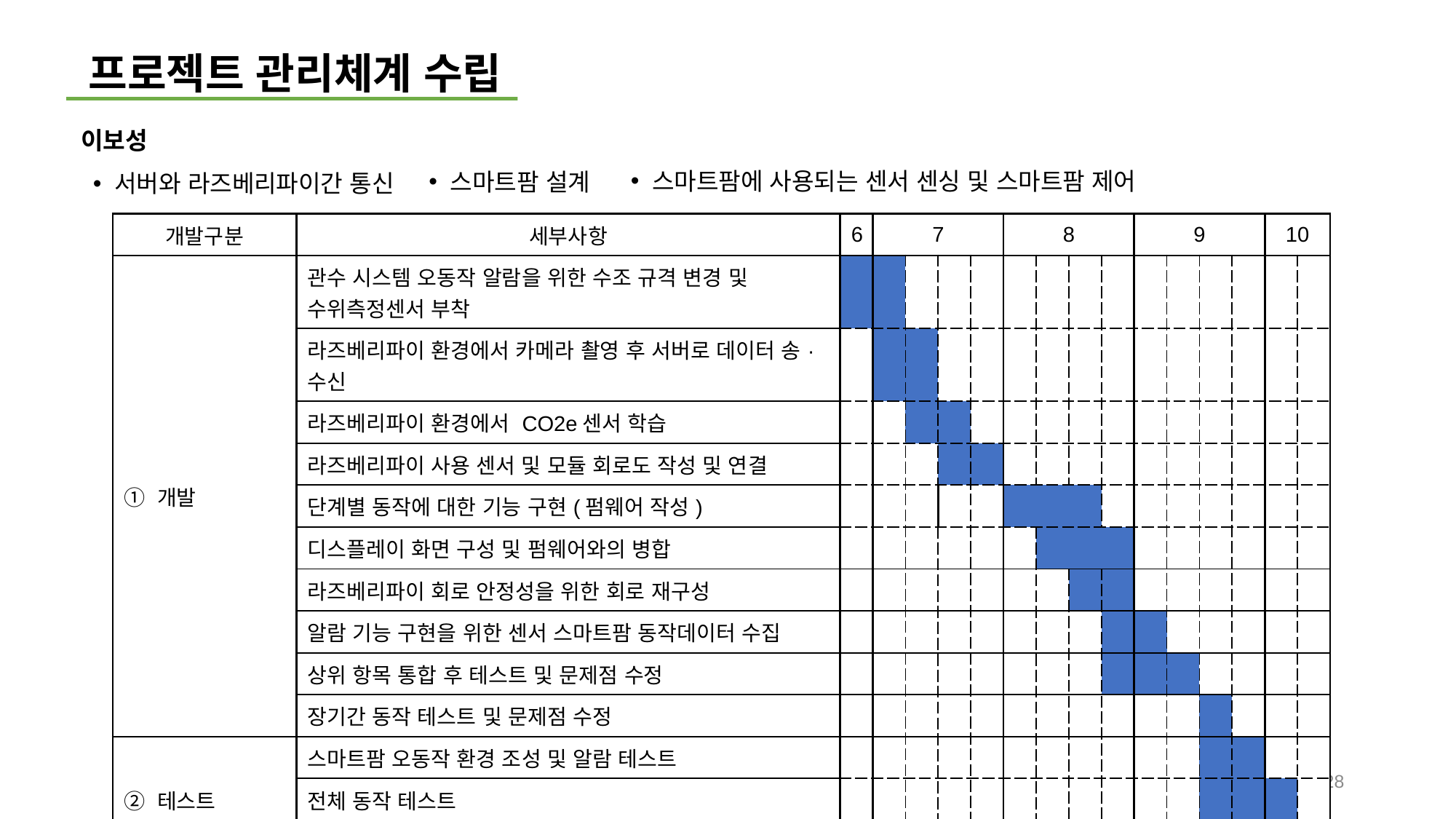

프로젝트 관리체계 수립

이보성
스마트팜에 사용되는 센서 센싱 및 스마트팜 제어
스마트팜 설계
서버와 라즈베리파이간 통신
| 개발구분 | 세부사항 | 6 | 7 |  |  |  | 8 |  |  |  | 9 |  |  |  | 10 |  |
| --- | --- | --- | --- | --- | --- | --- | --- | --- | --- | --- | --- | --- | --- | --- | --- | --- |
| ① 개발 | 관수 시스템 오동작 알람을 위한 수조 규격 변경 및 수위측정센서 부착 |  |  |  |  |  |  |  |  |  |  |  |  |  |  |  |
|  | 라즈베리파이 환경에서 카메라 촬영 후 서버로 데이터 송·수신 |  |  |  |  |  |  |  |  |  |  |  |  |  |  |  |
|  | 라즈베리파이 환경에서 CO2e센서 학습 |  |  |  |  |  |  |  |  |  |  |  |  |  |  |  |
|  | 라즈베리파이 사용 센서 및 모듈 회로도 작성 및 연결 |  |  |  |  |  |  |  |  |  |  |  |  |  |  |  |
|  | 단계별 동작에 대한 기능 구현(펌웨어 작성) |  |  |  |  |  |  |  |  |  |  |  |  |  |  |  |
|  | 디스플레이 화면 구성 및 펌웨어와의 병합 |  |  |  |  |  |  |  |  |  |  |  |  |  |  |  |
|  | 라즈베리파이 회로 안정성을 위한 회로 재구성 |  |  |  |  |  |  |  |  |  |  |  |  |  |  |  |
|  | 알람 기능 구현을 위한 센서 스마트팜 동작데이터 수집 |  |  |  |  |  |  |  |  |  |  |  |  |  |  |  |
|  | 상위 항목 통합 후 테스트 및 문제점 수정 |  |  |  |  |  |  |  |  |  |  |  |  |  |  |  |
|  | 장기간 동작 테스트 및 문제점 수정 |  |  |  |  |  |  |  |  |  |  |  |  |  |  |  |
| ② 테스트 | 스마트팜 오동작 환경 조성 및 알람 테스트 |  |  |  |  |  |  |  |  |  |  |  |  |  |  |  |
|  | 전체 동작 테스트 |  |  |  |  |  |  |  |  |  |  |  |  |  |  |  |
|  | 시스템 통합 테스트 |  |  |  |  |  |  |  |  |  |  |  |  |  |  |  |
28